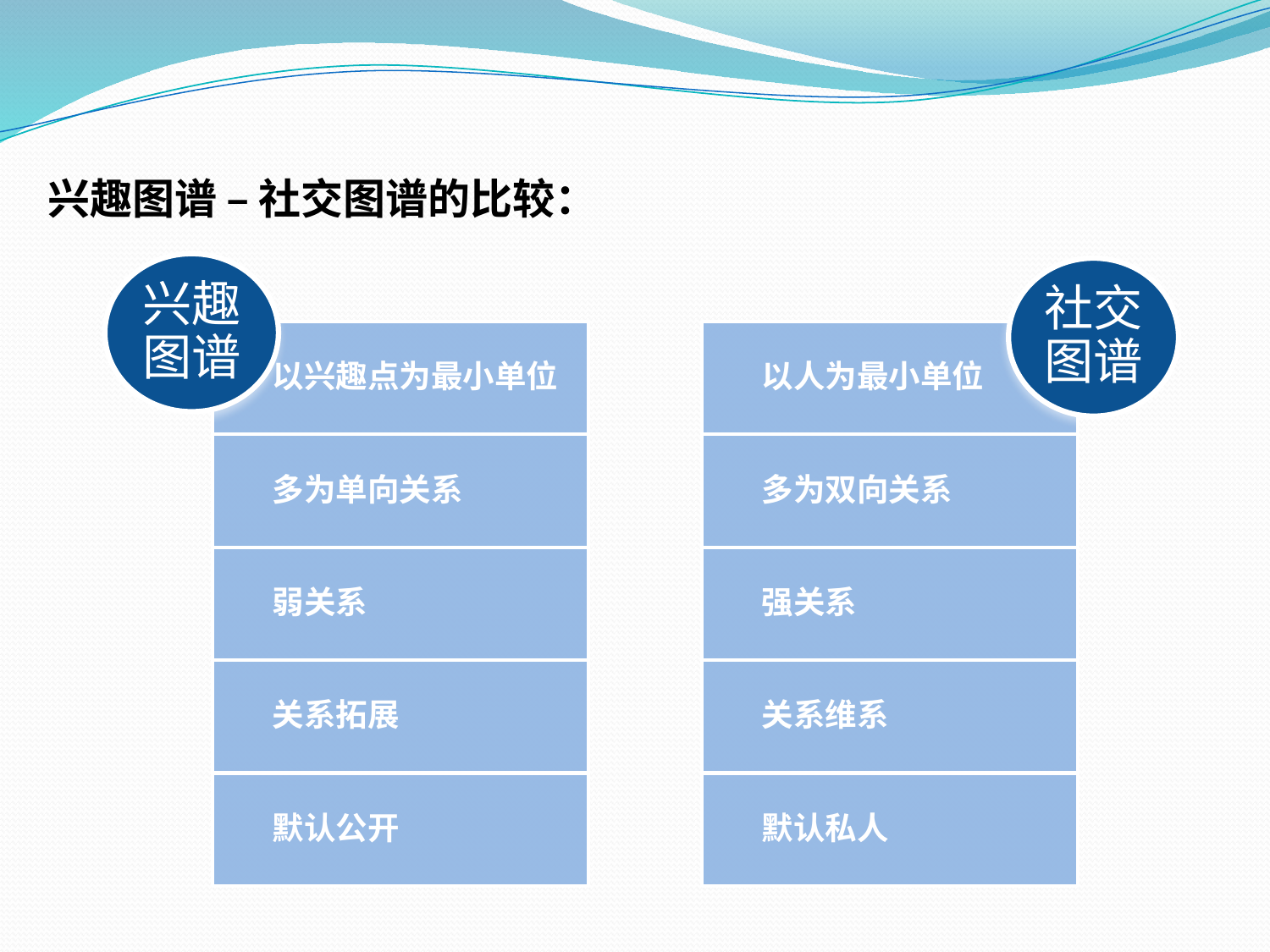

兴趣图谱 – 社交图谱的比较：
兴趣图谱
社交图谱
以兴趣点为最小单位
以人为最小单位
多为单向关系
多为双向关系
弱关系
强关系
关系拓展
关系维系
默认公开
默认私人